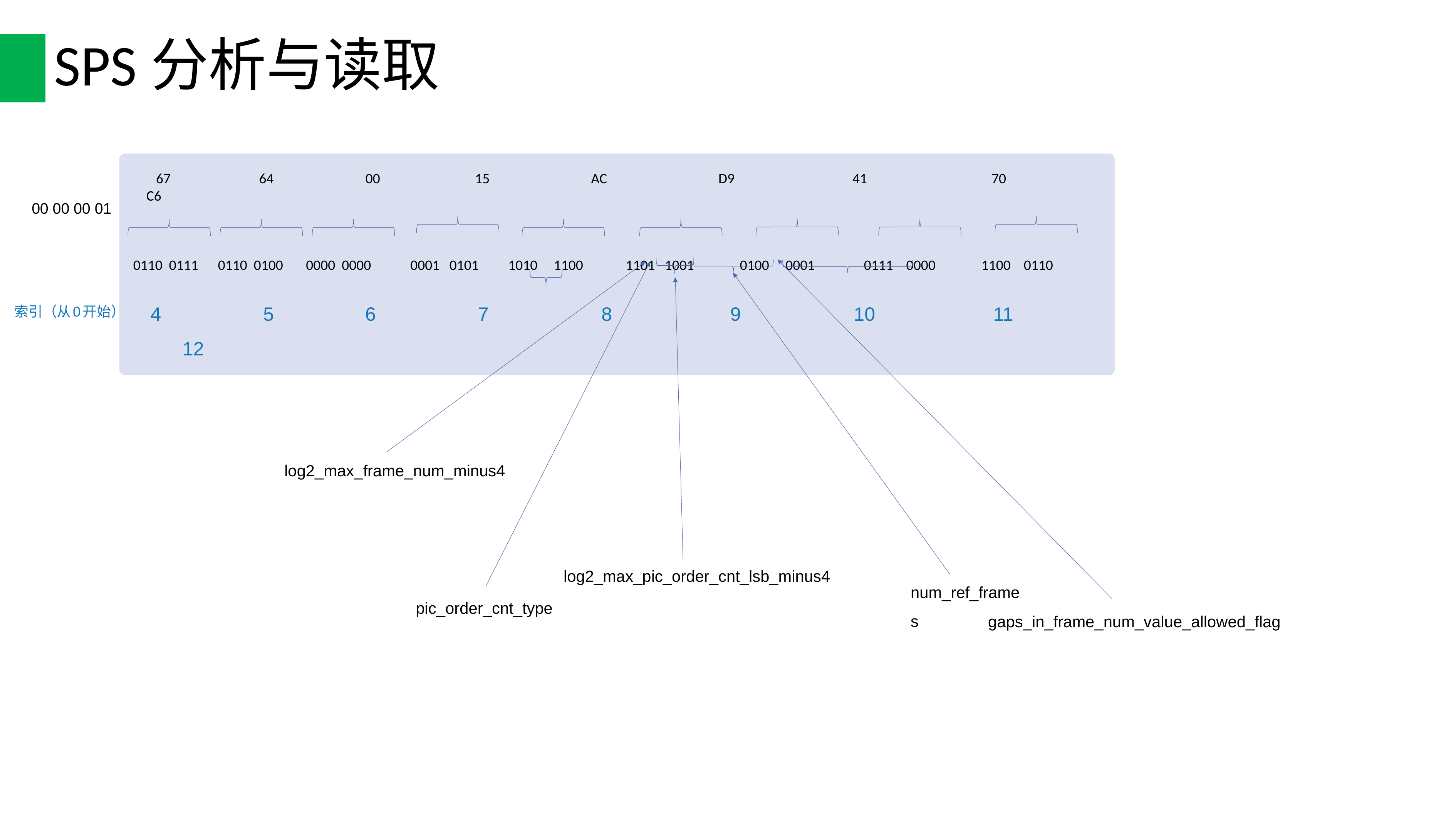

# SPS分析与读取
         67                           64                            00                             15                               AC                                  D9                                    41                                      70                                     C6

  0110  0111      0110  0100       0000  0000            0001   0101         1010     1100             1101   1001              0100     0001               0111    0000              1100    0110

00 00 00 01

log2_max_frame_num_minus4

pic_order_cnt_type
 4                   5                 6                   7                     8                      9                     10                      11                     12
索引（从0开始）
log2_max_pic_order_cnt_lsb_minus4
num_ref_frames
gaps_in_frame_num_value_allowed_flag